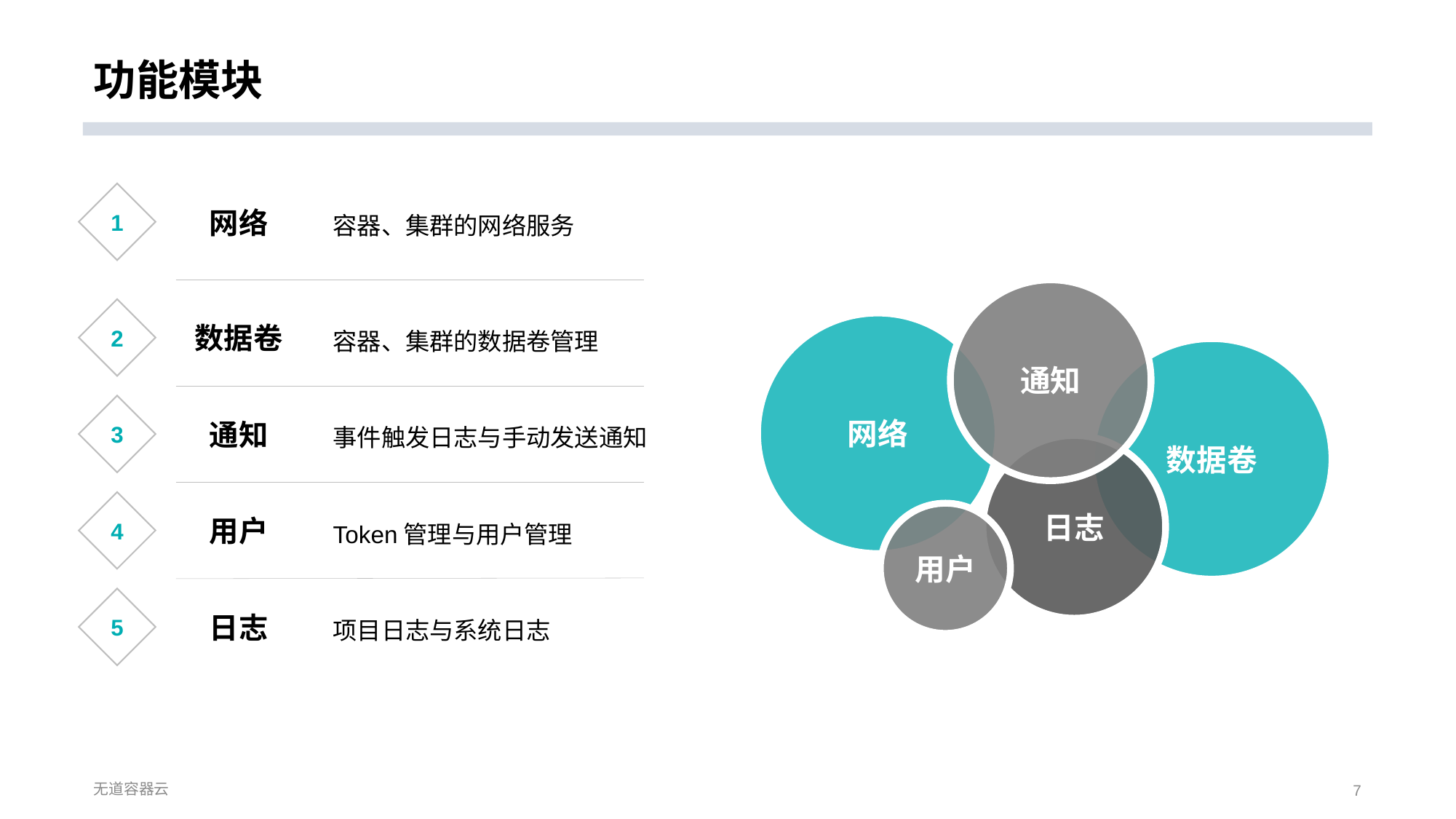

# 功能模块
1
容器、集群的网络服务
网络
通知
网络
数据卷
日志
用户
2
容器、集群的数据卷管理
数据卷
3
事件触发日志与手动发送通知
通知
4
Token管理与用户管理
用户
5
项目日志与系统日志
日志
无道容器云
7